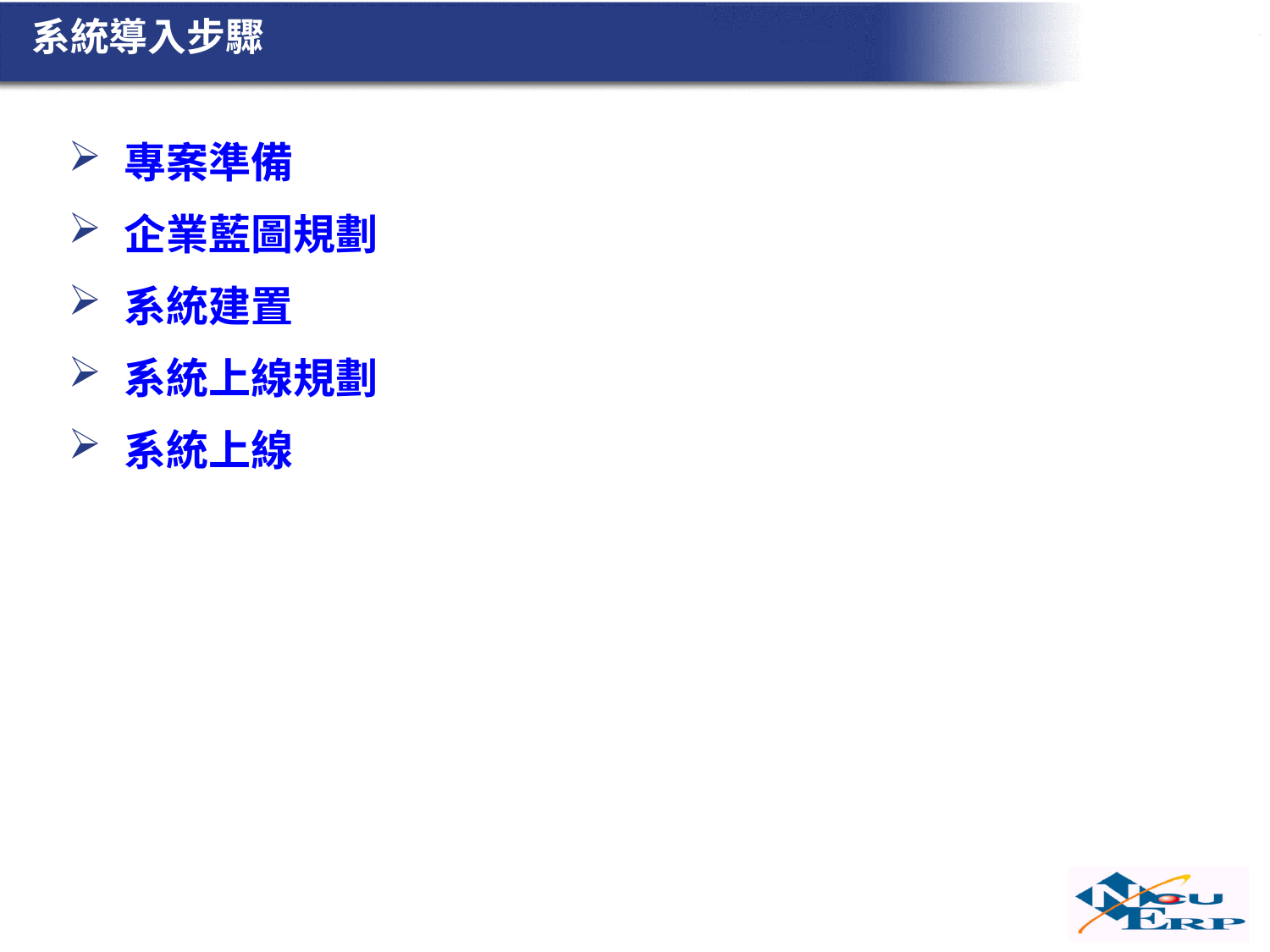

# 系統導入步驟
專案準備
企業藍圖規劃
系統建置
系統上線規劃
系統上線